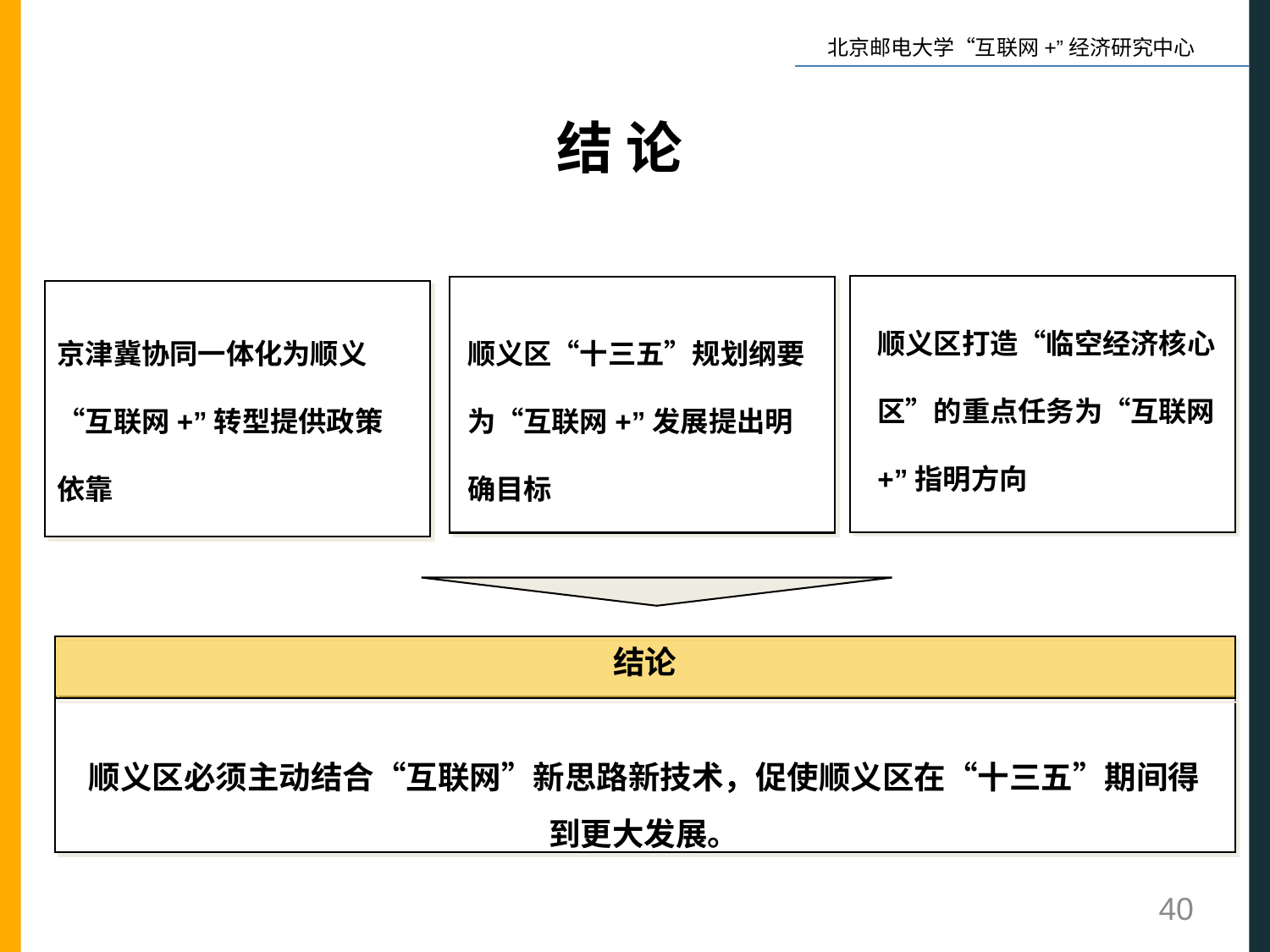

结 论

顺义区打造“临空经济核心区”的重点任务为“互联网+”指明方向
京津冀协同一体化为顺义“互联网+”转型提供政策依靠
顺义区“十三五”规划纲要为“互联网+”发展提出明确目标

结论

顺义区必须主动结合“互联网”新思路新技术，促使顺义区在“十三五”期间得到更大发展。
40